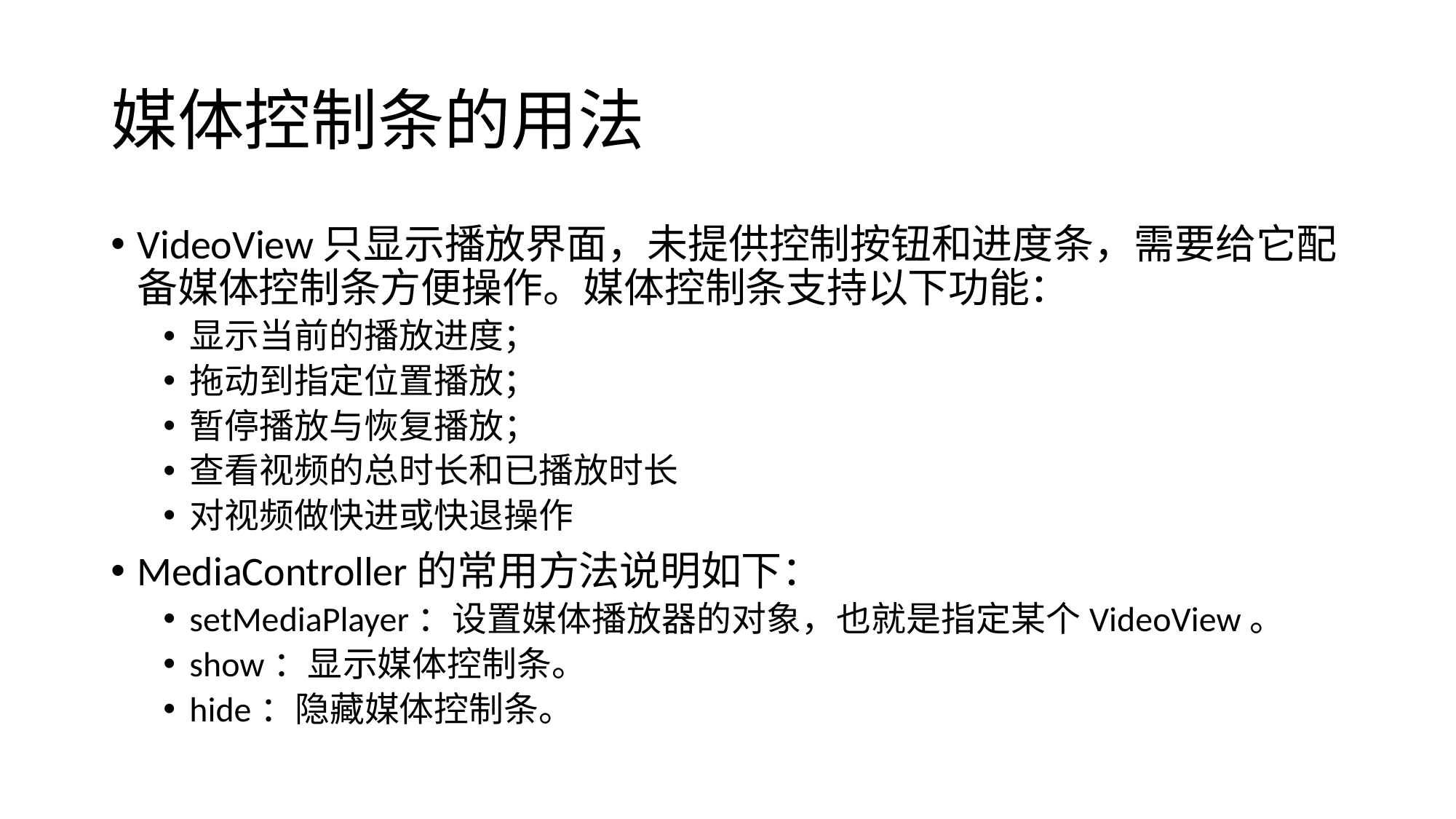

# 媒体控制条的用法
VideoView只显示播放界面，未提供控制按钮和进度条，需要给它配备媒体控制条方便操作。媒体控制条支持以下功能：
显示当前的播放进度；
拖动到指定位置播放；
暂停播放与恢复播放；
查看视频的总时长和已播放时长
对视频做快进或快退操作
MediaController的常用方法说明如下：
setMediaPlayer：设置媒体播放器的对象，也就是指定某个VideoView。
show：显示媒体控制条。
hide：隐藏媒体控制条。